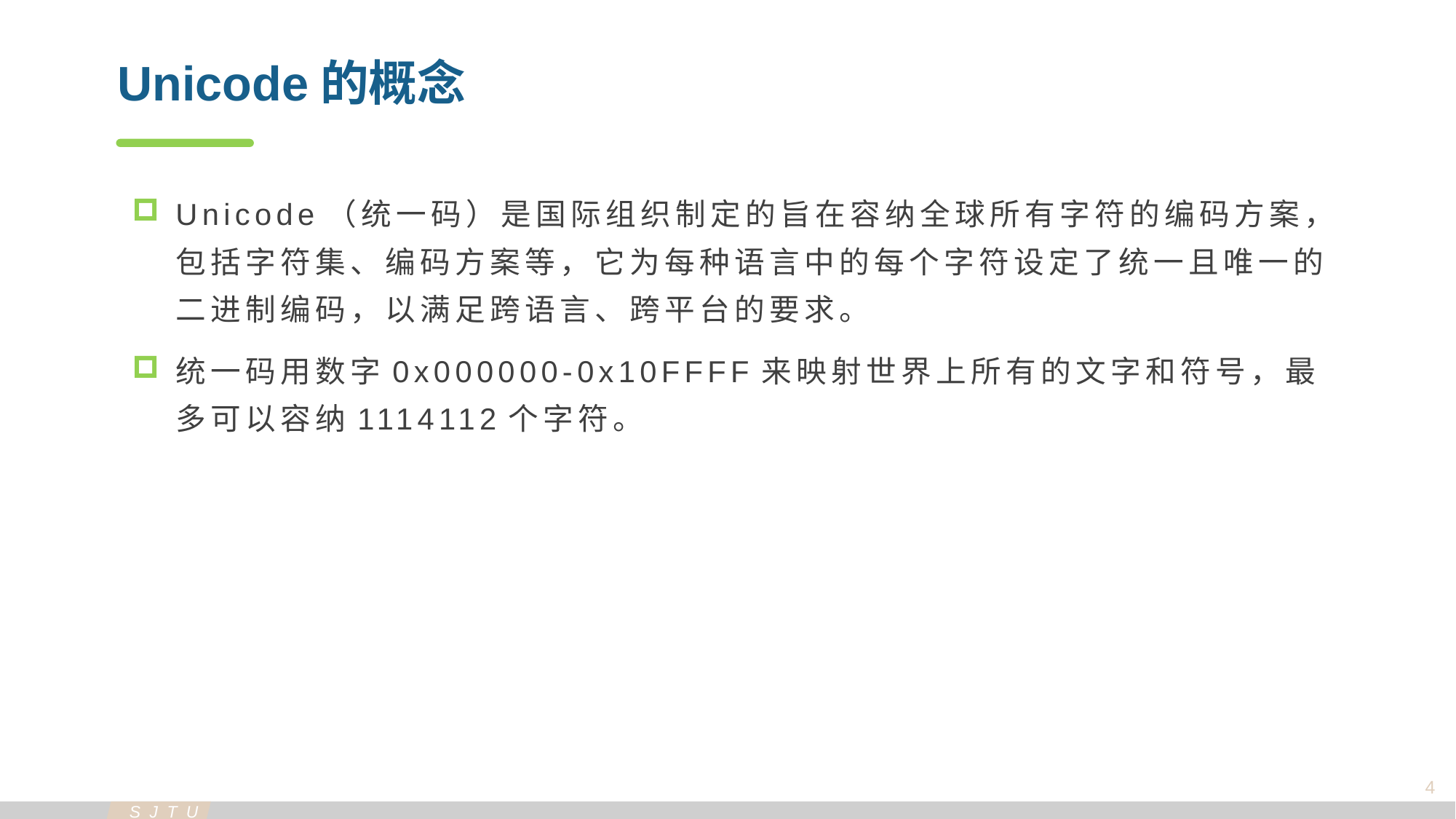

Unicode的概念
Unicode（统一码）是国际组织制定的旨在容纳全球所有字符的编码方案，包括字符集、编码方案等，它为每种语言中的每个字符设定了统一且唯一的二进制编码，以满足跨语言、跨平台的要求。
统一码用数字0x000000-0x10FFFF来映射世界上所有的文字和符号，最多可以容纳1114112个字符。

4